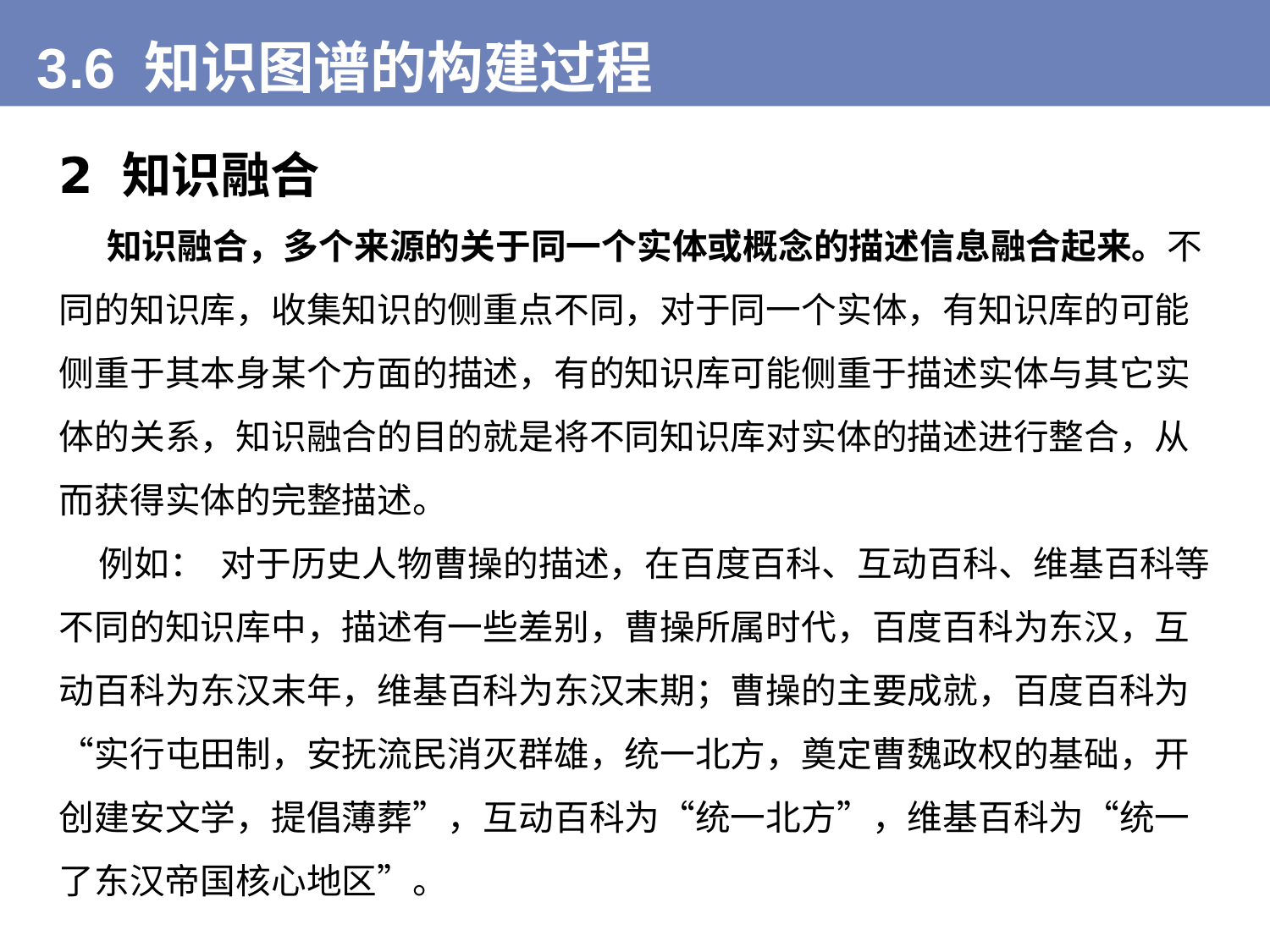

3.6 知识图谱的构建过程
2 知识融合
     知识融合，多个来源的关于同一个实体或概念的描述信息融合起来。不同的知识库，收集知识的侧重点不同，对于同一个实体，有知识库的可能侧重于其本身某个方面的描述，有的知识库可能侧重于描述实体与其它实体的关系，知识融合的目的就是将不同知识库对实体的描述进行整合，从而获得实体的完整描述。
    例如：  对于历史人物曹操的描述，在百度百科、互动百科、维基百科等不同的知识库中，描述有一些差别，曹操所属时代，百度百科为东汉，互动百科为东汉末年，维基百科为东汉末期；曹操的主要成就，百度百科为“实行屯田制，安抚流民消灭群雄，统一北方，奠定曹魏政权的基础，开创建安文学，提倡薄葬”，互动百科为“统一北方”，维基百科为“统一了东汉帝国核心地区”。